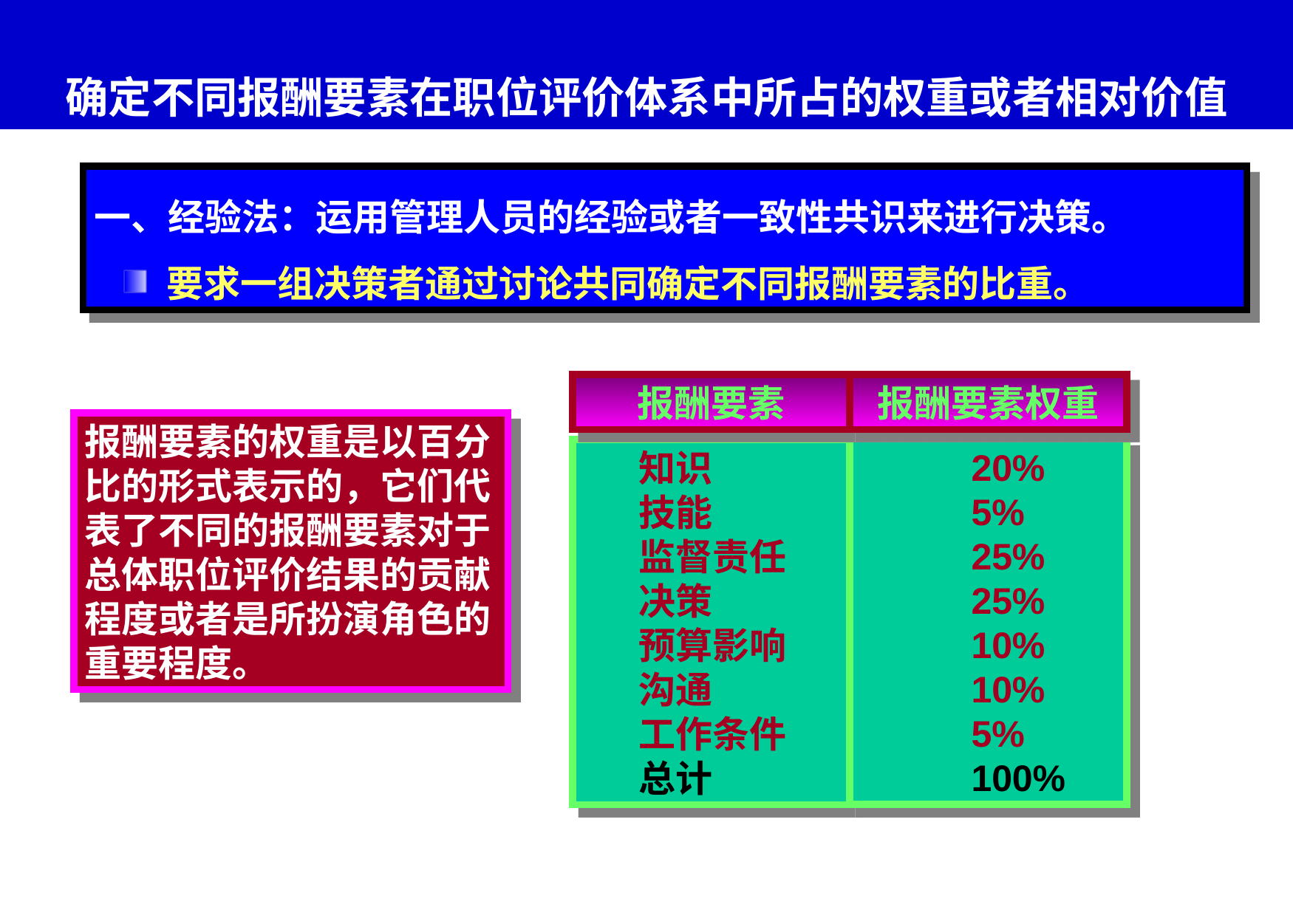

# 确定不同报酬要素在职位评价体系中所占的权重或者相对价值
一、经验法：运用管理人员的经验或者一致性共识来进行决策。
 要求一组决策者通过讨论共同确定不同报酬要素的比重。
报酬要素
报酬要素权重
报酬要素的权重是以百分比的形式表示的，它们代表了不同的报酬要素对于总体职位评价结果的贡献程度或者是所扮演角色的重要程度。
20%
5%
25%
25%
10%
10%
5%
100%
知识
技能
监督责任
决策
预算影响
沟通
工作条件
总计